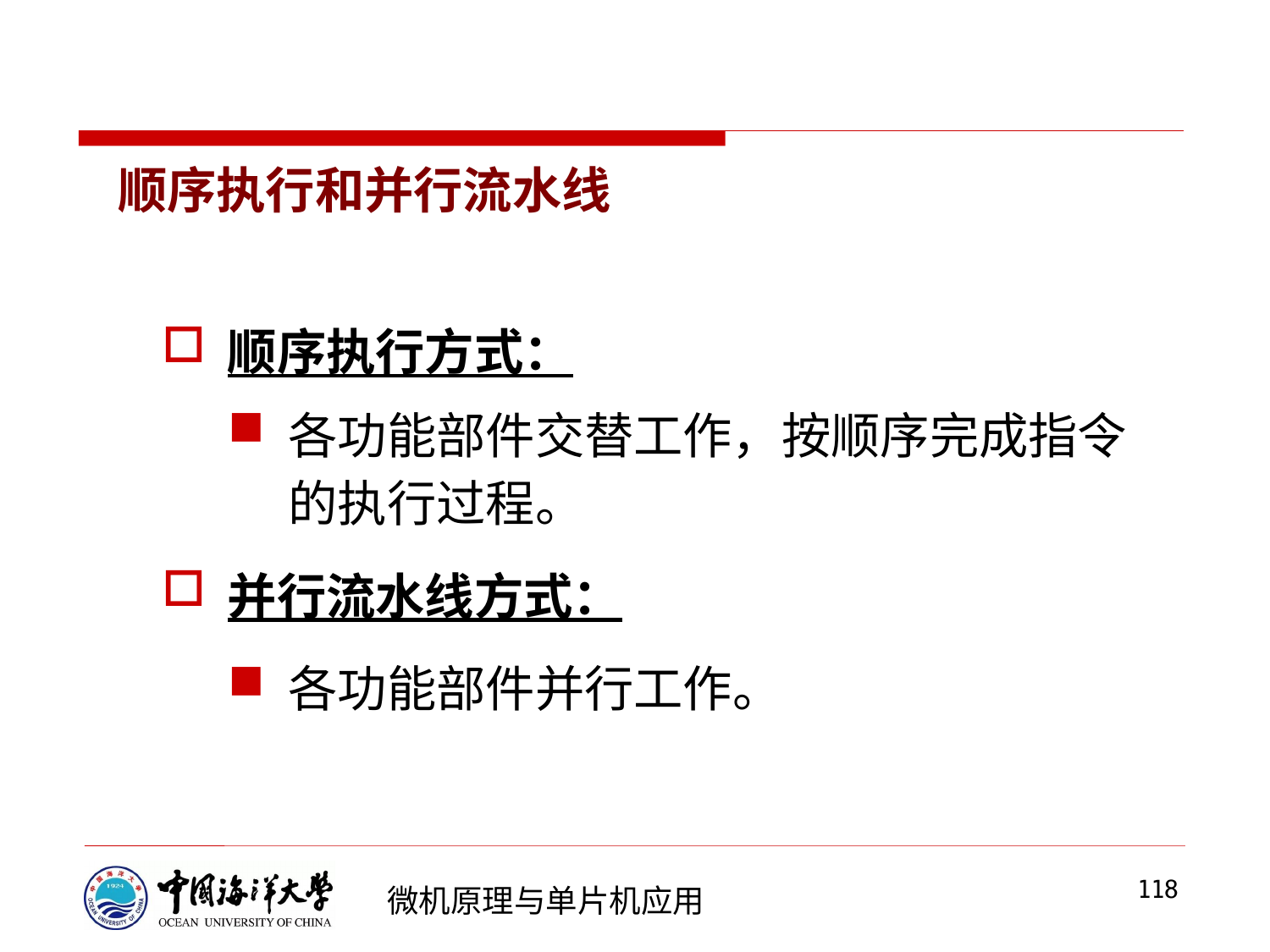

# 顺序执行和并行流水线
顺序执行方式：
各功能部件交替工作，按顺序完成指令的执行过程。
并行流水线方式：
各功能部件并行工作。
118